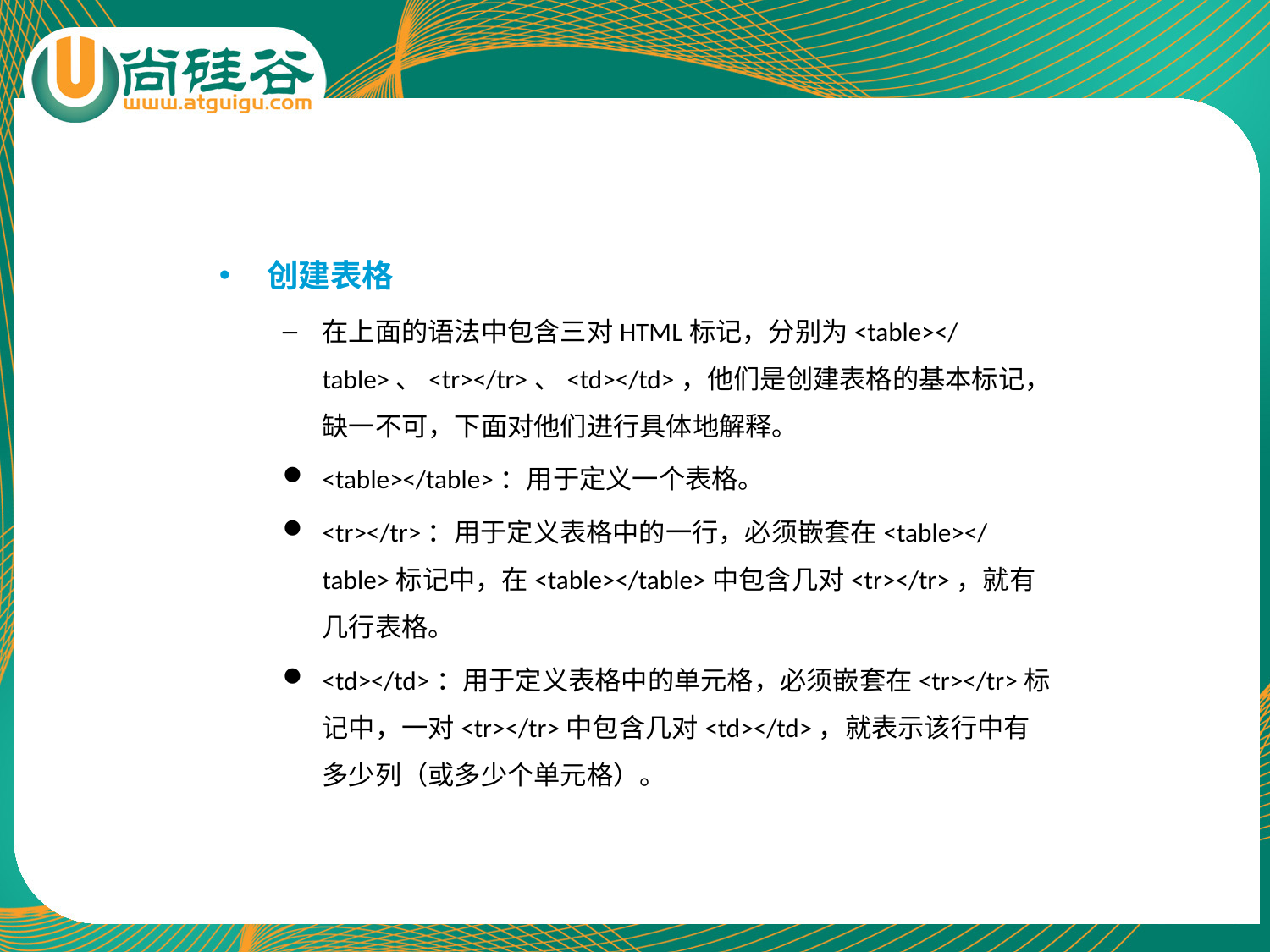

# 创建表格
在上面的语法中包含三对HTML标记，分别为<table></table>、<tr></tr>、<td></td>，他们是创建表格的基本标记，缺一不可，下面对他们进行具体地解释。
<table></table>：用于定义一个表格。
<tr></tr>：用于定义表格中的一行，必须嵌套在<table></table>标记中，在<table></table>中包含几对<tr></tr>，就有几行表格。
<td></td>：用于定义表格中的单元格，必须嵌套在<tr></tr>标记中，一对<tr></tr>中包含几对<td></td>，就表示该行中有多少列（或多少个单元格）。